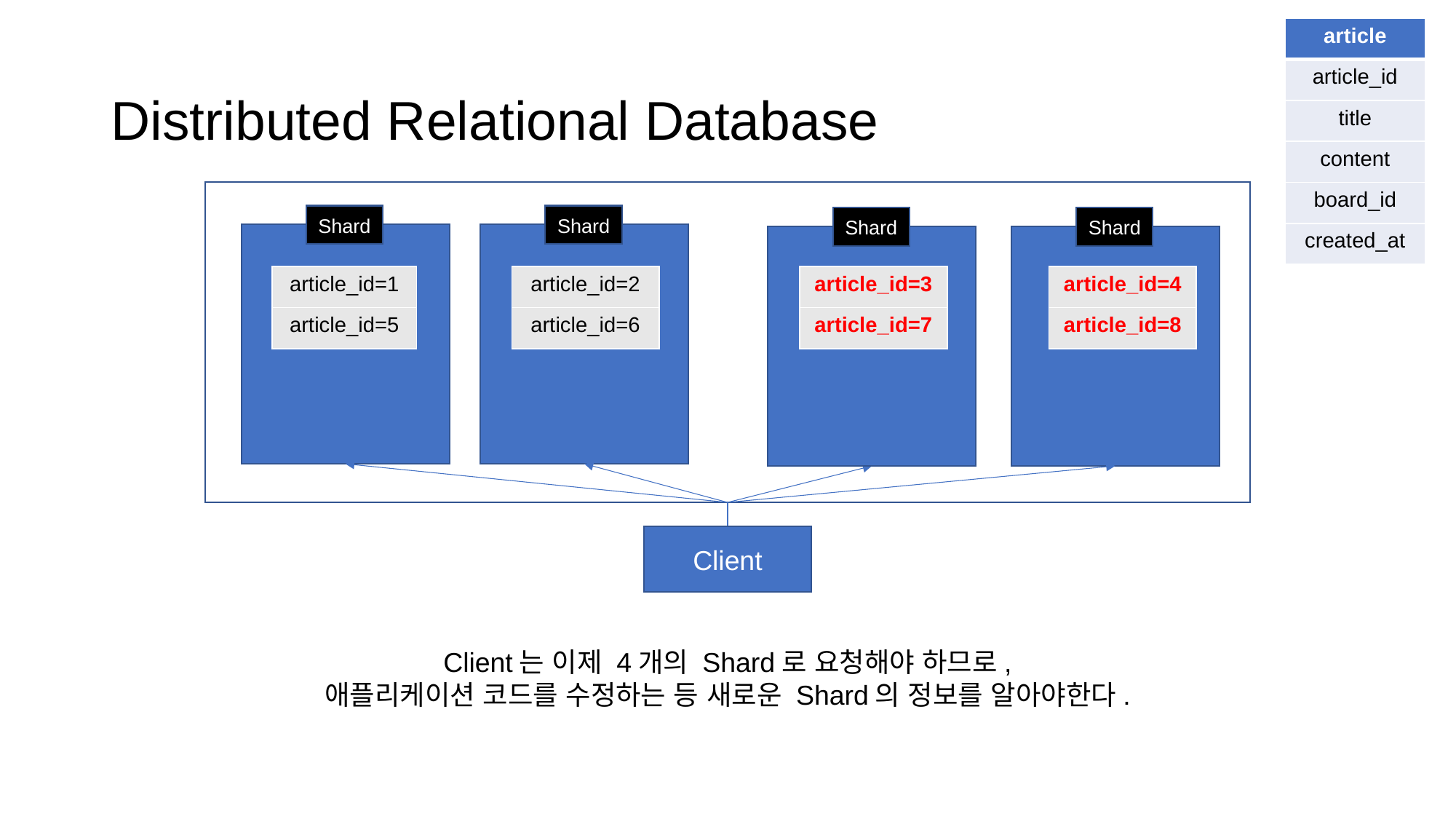

| article |
| --- |
| article\_id |
| title |
| content |
| board\_id |
| created\_at |
# Distributed Relational Database

Shard
Shard
Shard
Shard

| article\_id=1 |
| --- |
| article\_id=5 |
| article\_id=2 |
| --- |
| article\_id=6 |
| article\_id=3 |
| --- |
| article\_id=7 |
| article\_id=4 |
| --- |
| article\_id=8 |
Client
Client는 이제 4개의 Shard로 요청해야 하므로,
애플리케이션 코드를 수정하는 등 새로운 Shard의 정보를 알아야한다.